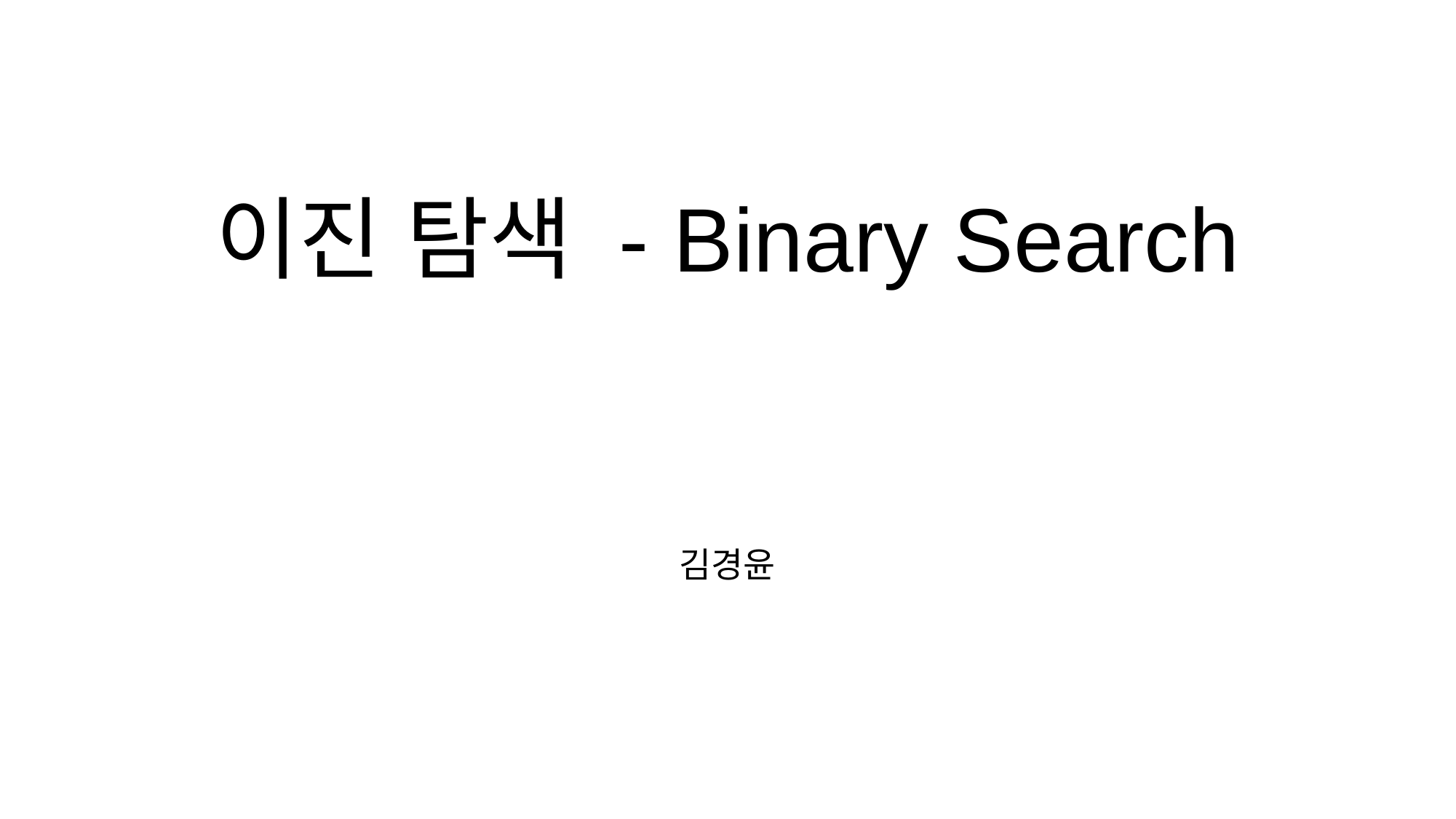

# 이진 탐색 - Binary Search
김경윤